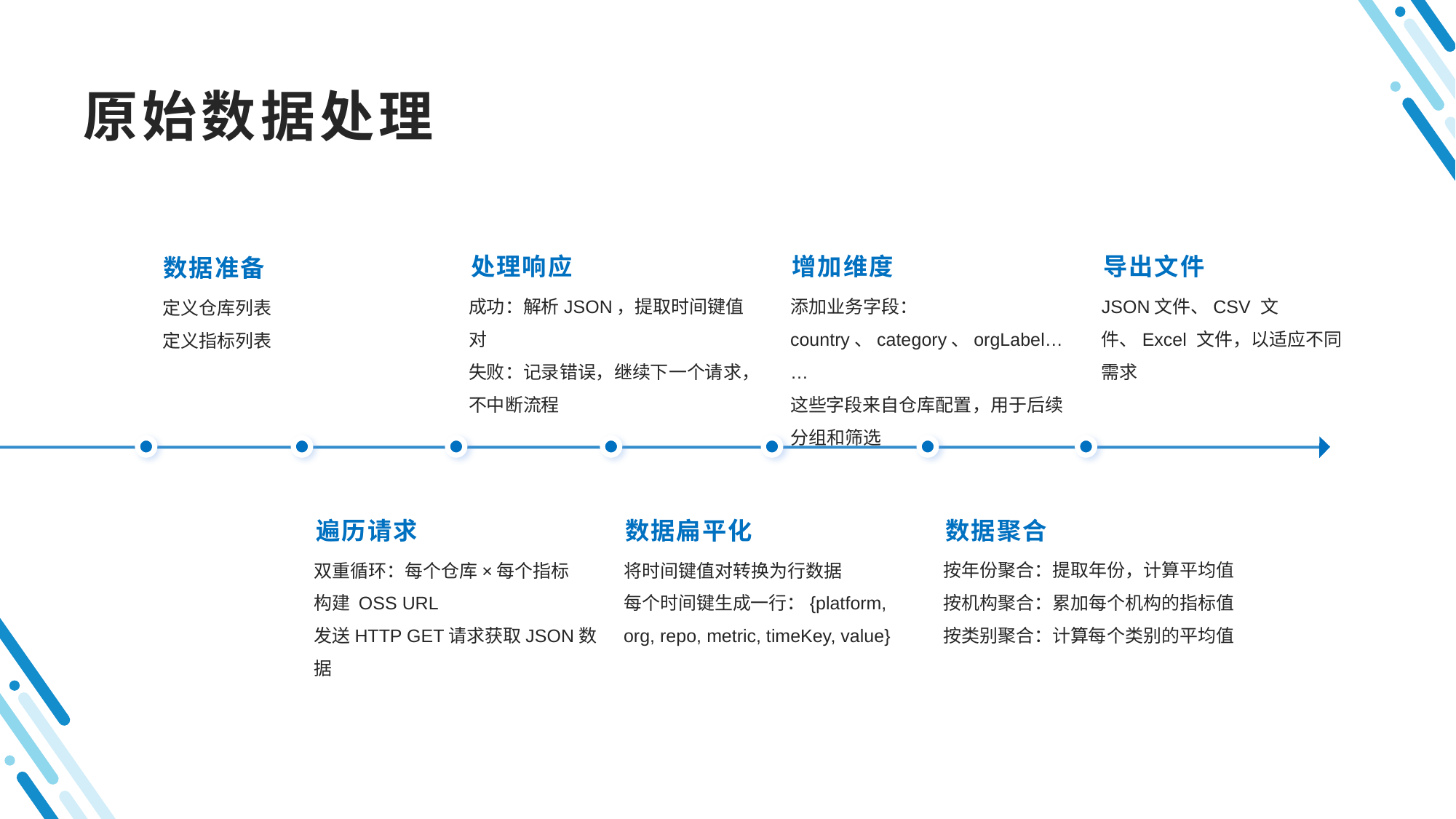

# 原始数据处理
增加维度
处理响应
导出文件
数据准备
成功：解析JSON，提取时间键值对
失败：记录错误，继续下一个请求，不中断流程
添加业务字段：
country、category、orgLabel……
这些字段来自仓库配置，用于后续分组和筛选
JSON文件、CSV 文件、Excel 文件，以适应不同需求
定义仓库列表
定义指标列表

数据聚合
遍历请求
数据扁平化
按年份聚合：提取年份，计算平均值
按机构聚合：累加每个机构的指标值
按类别聚合：计算每个类别的平均值
双重循环：每个仓库×每个指标
构建 OSS URL
发送HTTP GET请求获取JSON数据
将时间键值对转换为行数据
每个时间键生成一行：{platform, org, repo, metric, timeKey, value}